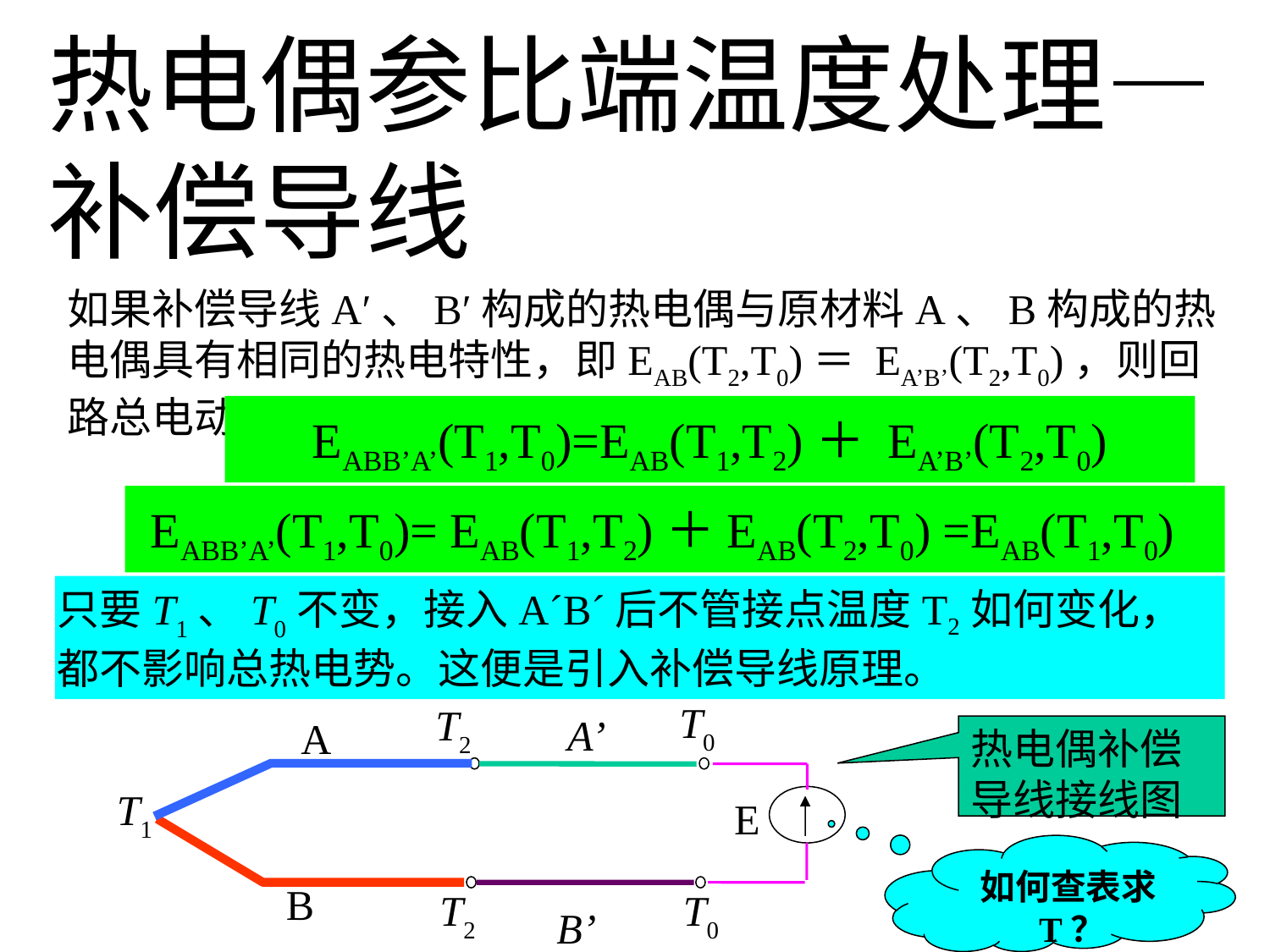

热电偶参比端温度处理—补偿导线

如果补偿导线A′、B′构成的热电偶与原材料A、B构成的热电偶具有相同的热电特性，即EAB(T2,T0)＝ EA’B’(T2,T0)，则回路总电动势为
EABB’A’(T1,T0)=EAB(T1,T2)＋ EA’B’(T2,T0)
EABB’A’(T1,T0)= EAB(T1,T2)＋EAB(T2,T0) =EAB(T1,T0)
只要T1、T0不变，接入AˊBˊ后不管接点温度T2如何变化，都不影响总热电势。这便是引入补偿导线原理。
T0
T0
T2

T2

A’

A

热电偶补偿导线接线图

T1
E

如何查表求T？

B

T2

T0

B’